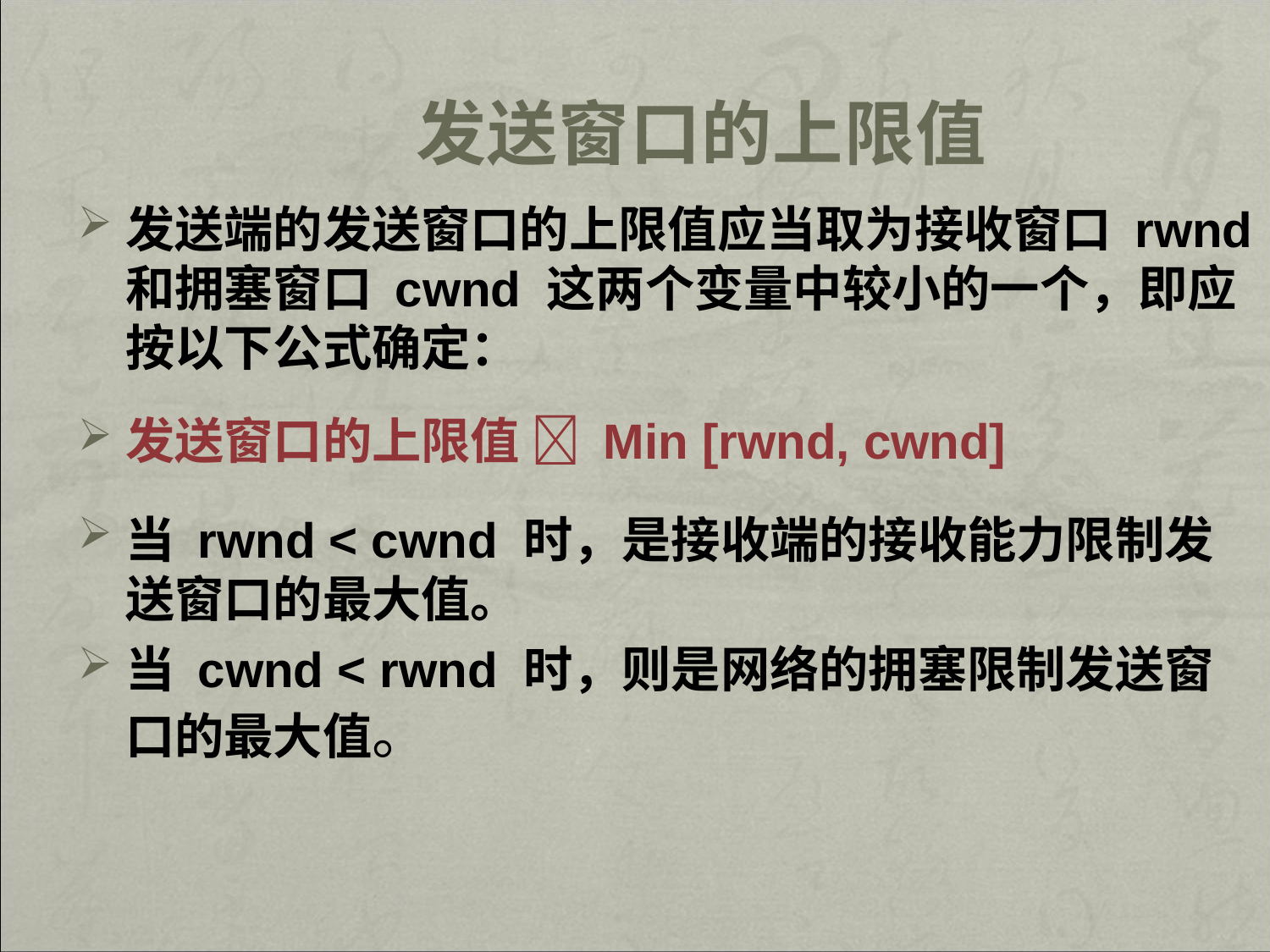

# 发送窗口的上限值
发送端的发送窗口的上限值应当取为接收窗口 rwnd 和拥塞窗口 cwnd 这两个变量中较小的一个，即应按以下公式确定：
发送窗口的上限值 = Min [rwnd, cwnd]
当 rwnd < cwnd 时，是接收端的接收能力限制发送窗口的最大值。
当 cwnd < rwnd 时，则是网络的拥塞限制发送窗口的最大值。